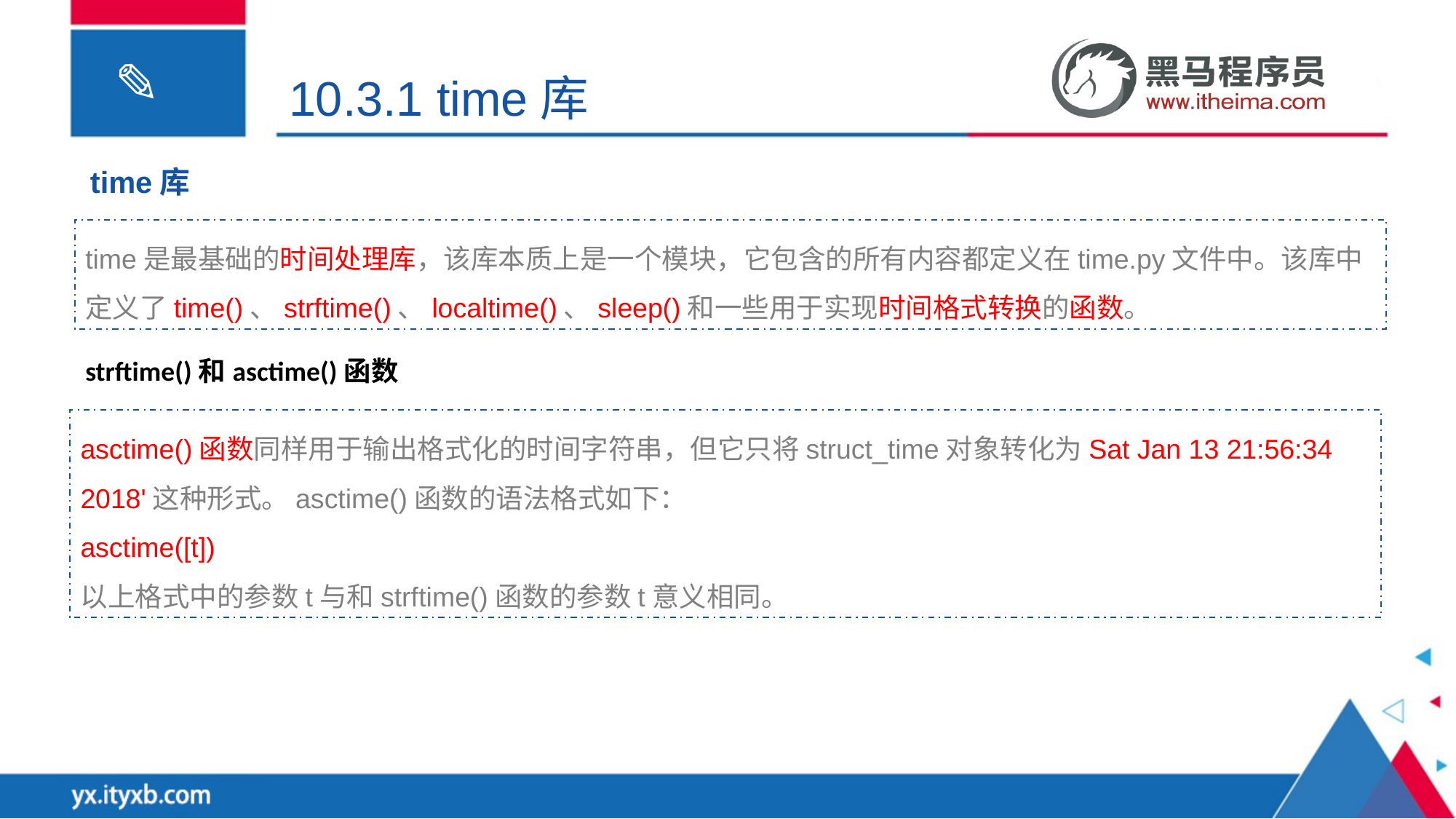

10.3.1 time库
time库
time是最基础的时间处理库，该库本质上是一个模块，它包含的所有内容都定义在time.py文件中。该库中定义了time()、strftime()、localtime()、sleep()和一些用于实现时间格式转换的函数。
strftime()和asctime()函数
asctime()函数同样用于输出格式化的时间字符串，但它只将struct_time对象转化为Sat Jan 13 21:56:34 2018'这种形式。asctime()函数的语法格式如下：
asctime([t])
以上格式中的参数t与和strftime()函数的参数t意义相同。